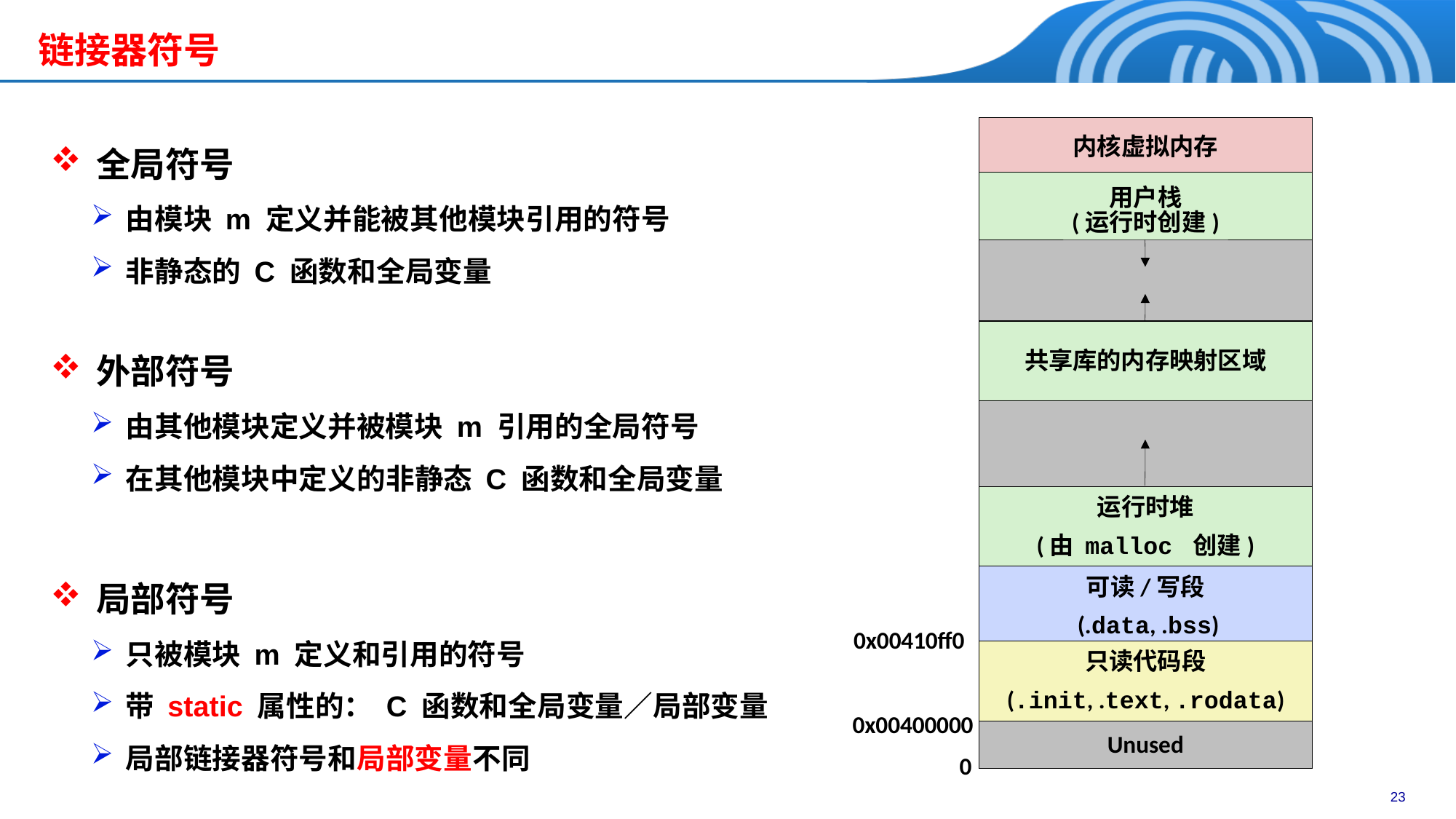

链接器符号
内核虚拟内存
 全局符号
 由模块 m 定义并能被其他模块引用的符号
 非静态的 C 函数和全局变量

 外部符号
 由其他模块定义并被模块 m 引用的全局符号
 在其他模块中定义的非静态 C 函数和全局变量

 局部符号
 只被模块 m 定义和引用的符号
 带 static 属性的： C 函数和全局变量／局部变量
 局部链接器符号和局部变量不同
用户栈
(运行时创建)

共享库的内存映射区域

运行时堆
(由 malloc 创建)
可读/写段
 (.data, .bss)
0x00410ff0
只读代码段
(.init, .text, .rodata)
0x00400000
Unused
0